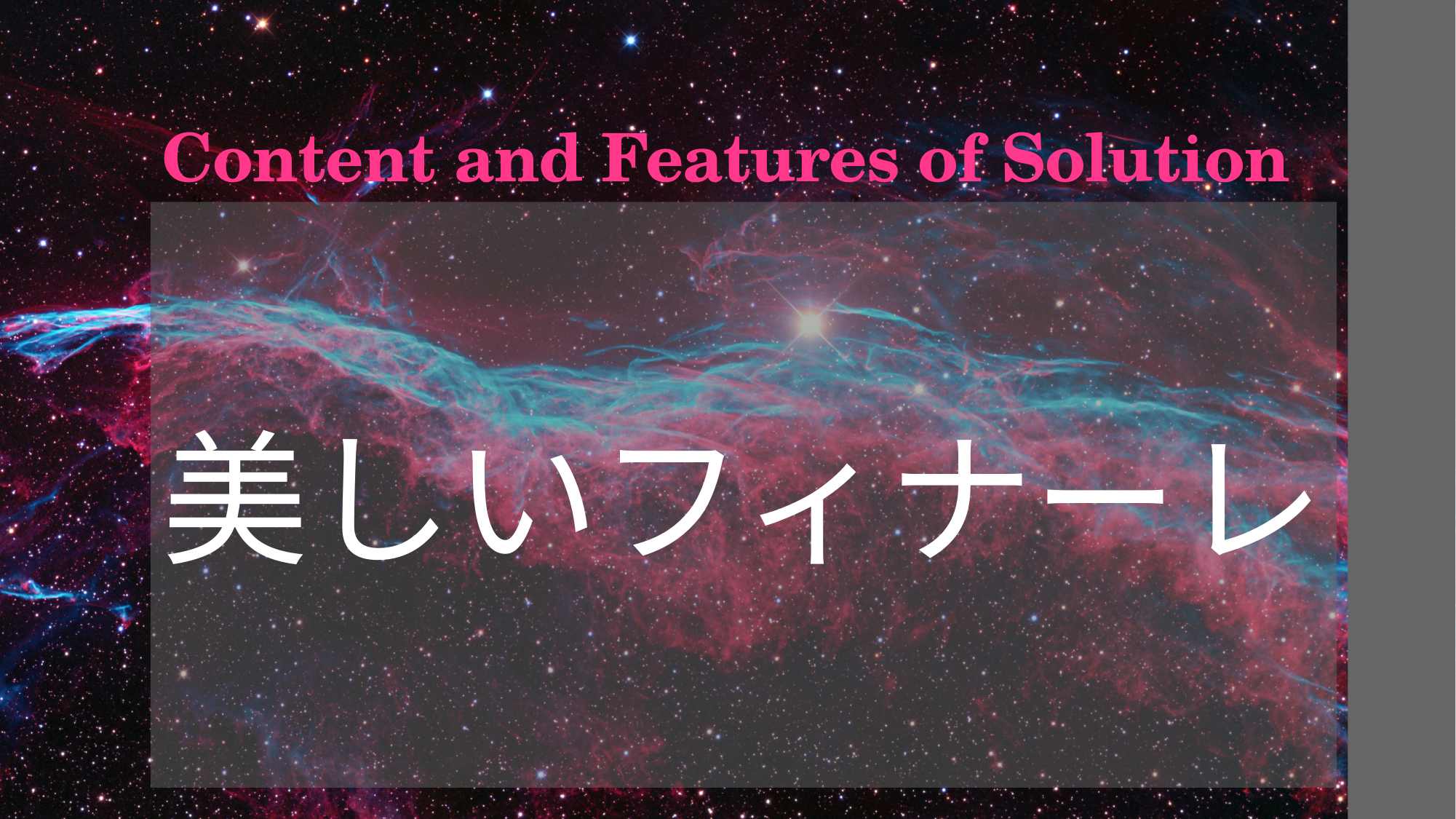

# Content and Features of Solution
美しいフィナーレ